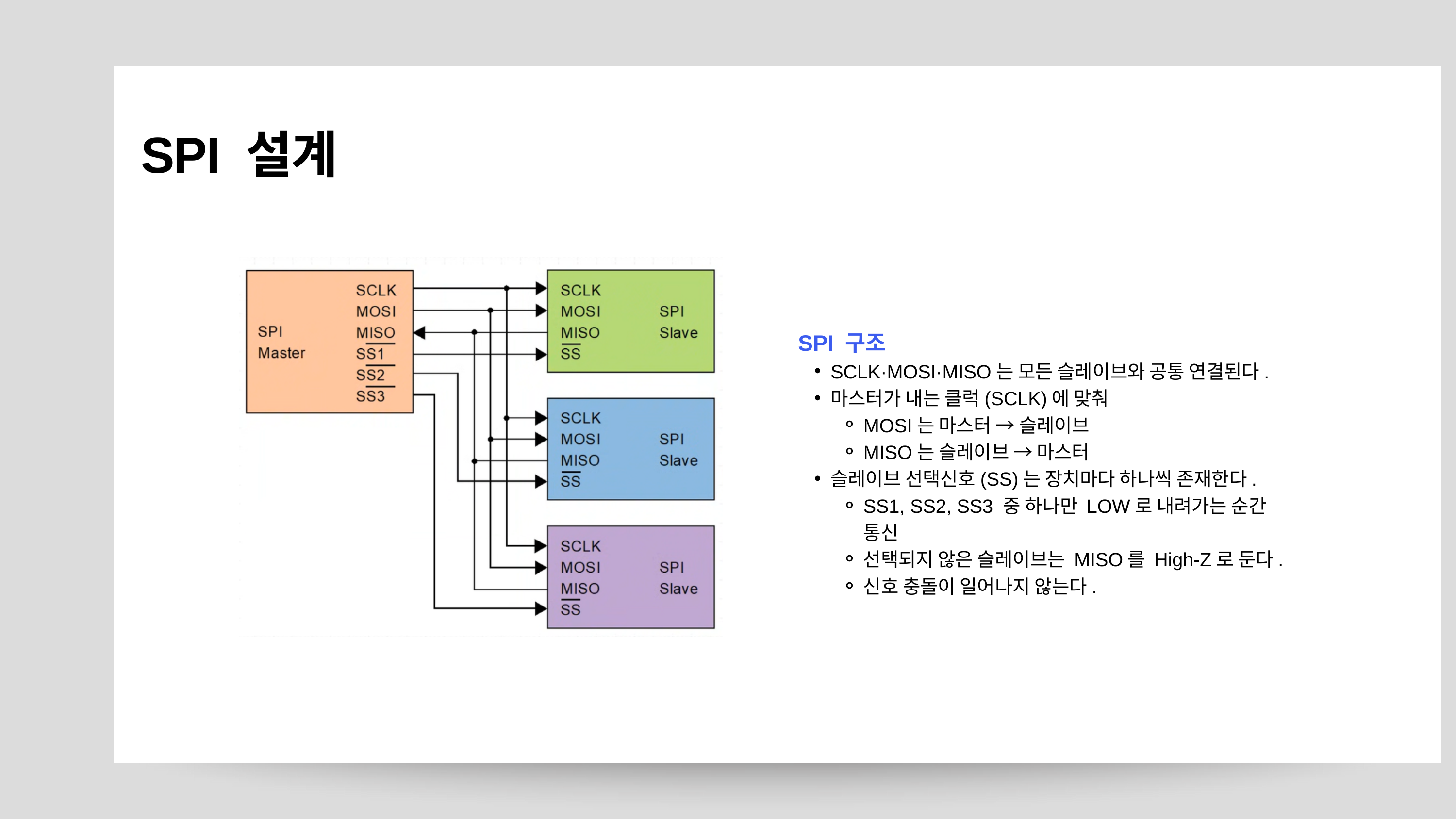

SPI 설계

SPI 구조
SCLK·MOSI·MISO는 모든 슬레이브와 공통 연결된다.
마스터가 내는 클럭(SCLK)에 맞춰
MOSI는 마스터 → 슬레이브
MISO는 슬레이브 → 마스터
슬레이브 선택신호(SS)는 장치마다 하나씩 존재한다.
SS1, SS2, SS3 중 하나만 LOW로 내려가는 순간 통신
선택되지 않은 슬레이브는 MISO를 High-Z로 둔다.
신호 충돌이 일어나지 않는다.